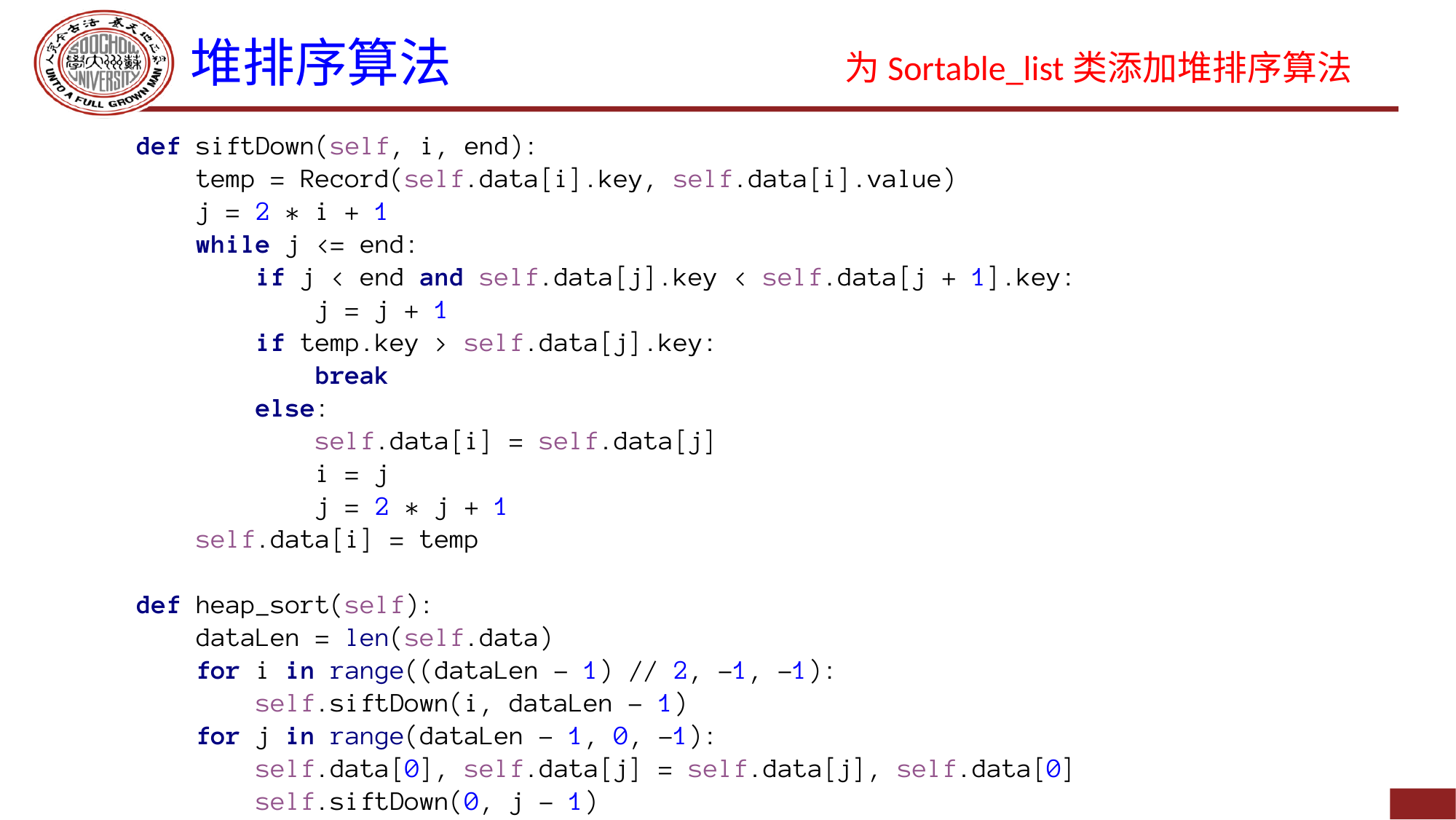

# 堆排序算法
为Sortable_list类添加堆排序算法
def siftDown(self, i, end):
    temp = Record(self.data[i].key, self.data[i].value)
    j = 2 * i + 1
    while j <= end:
        if j < end and self.data[j].key < self.data[j + 1].key:
            j = j + 1
        if temp.key > self.data[j].key:
            break
        else:
            self.data[i] = self.data[j]
            i = j
            j = 2 * j + 1
    self.data[i] = temp
def heap_sort(self):
    dataLen = len(self.data)
    for i in range((dataLen - 1) // 2, -1, -1):
        self.siftDown(i, dataLen - 1)
    for j in range(dataLen - 1, 0, -1):
        self.data[0], self.data[j] = self.data[j], self.data[0]
        self.siftDown(0, j - 1)